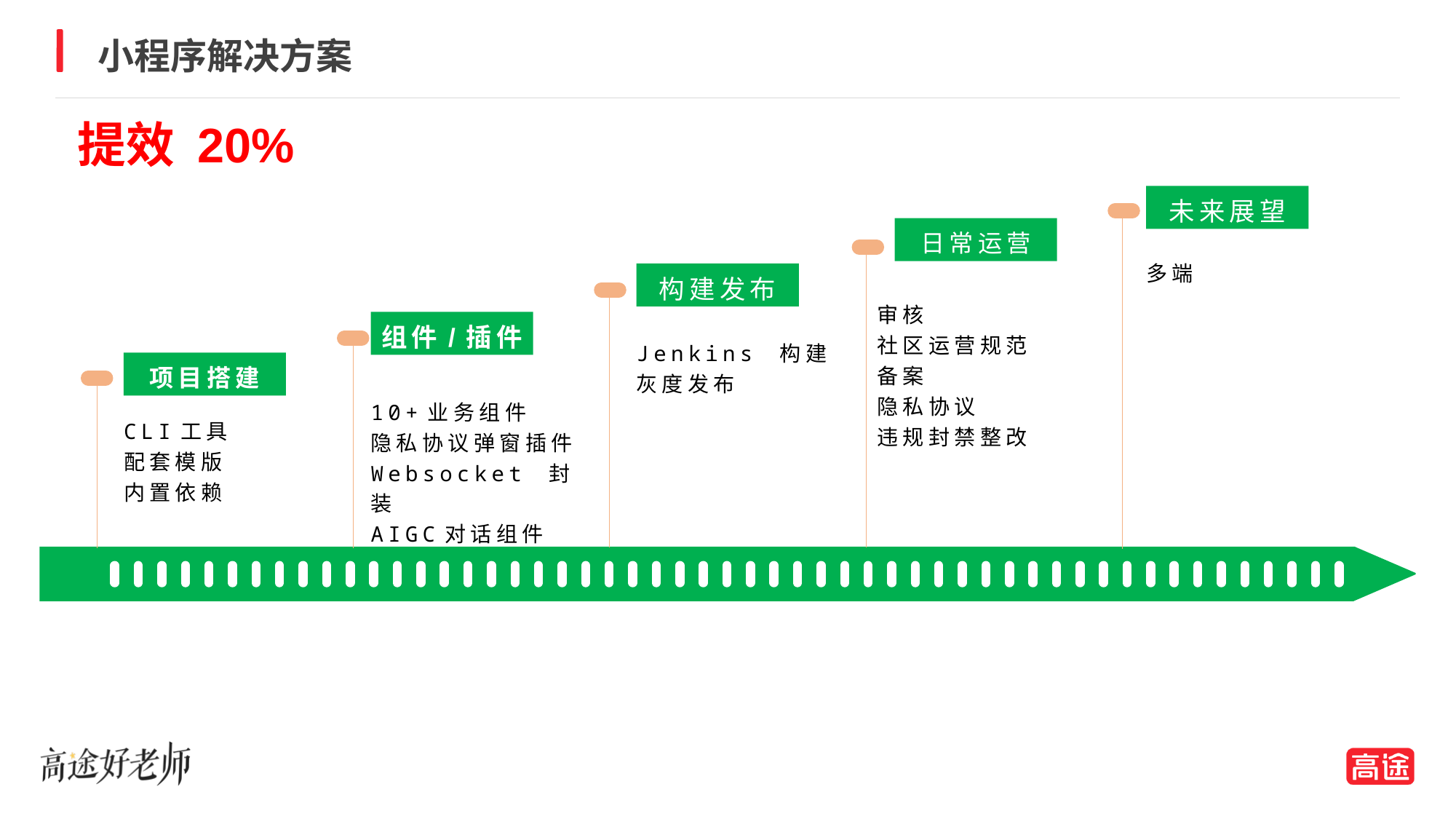

小程序解决方案
提效 20%
未来展望
日常运营
多端
构建发布
审核
社区运营规范
备案
隐私协议
违规封禁整改

组件/插件
Jenkins 构建
灰度发布
项目搭建
10+业务组件
隐私协议弹窗插件
Websocket 封装
AIGC对话组件
CLI工具
配套模版
内置依赖